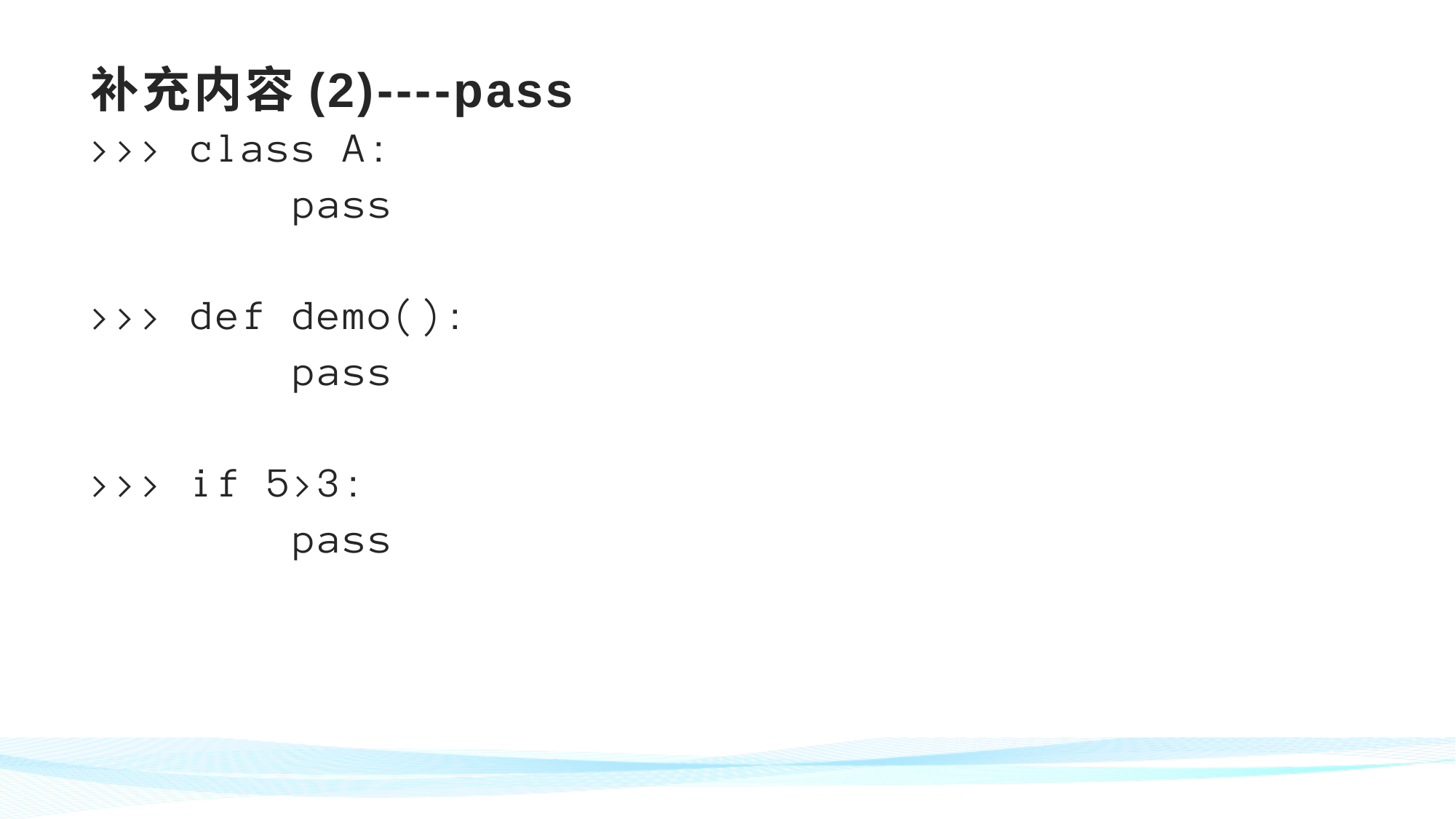

# 补充内容(2)----pass
>>> class A:
	        pass

>>> def demo():
	        pass

>>> if 5>3:
	        pass